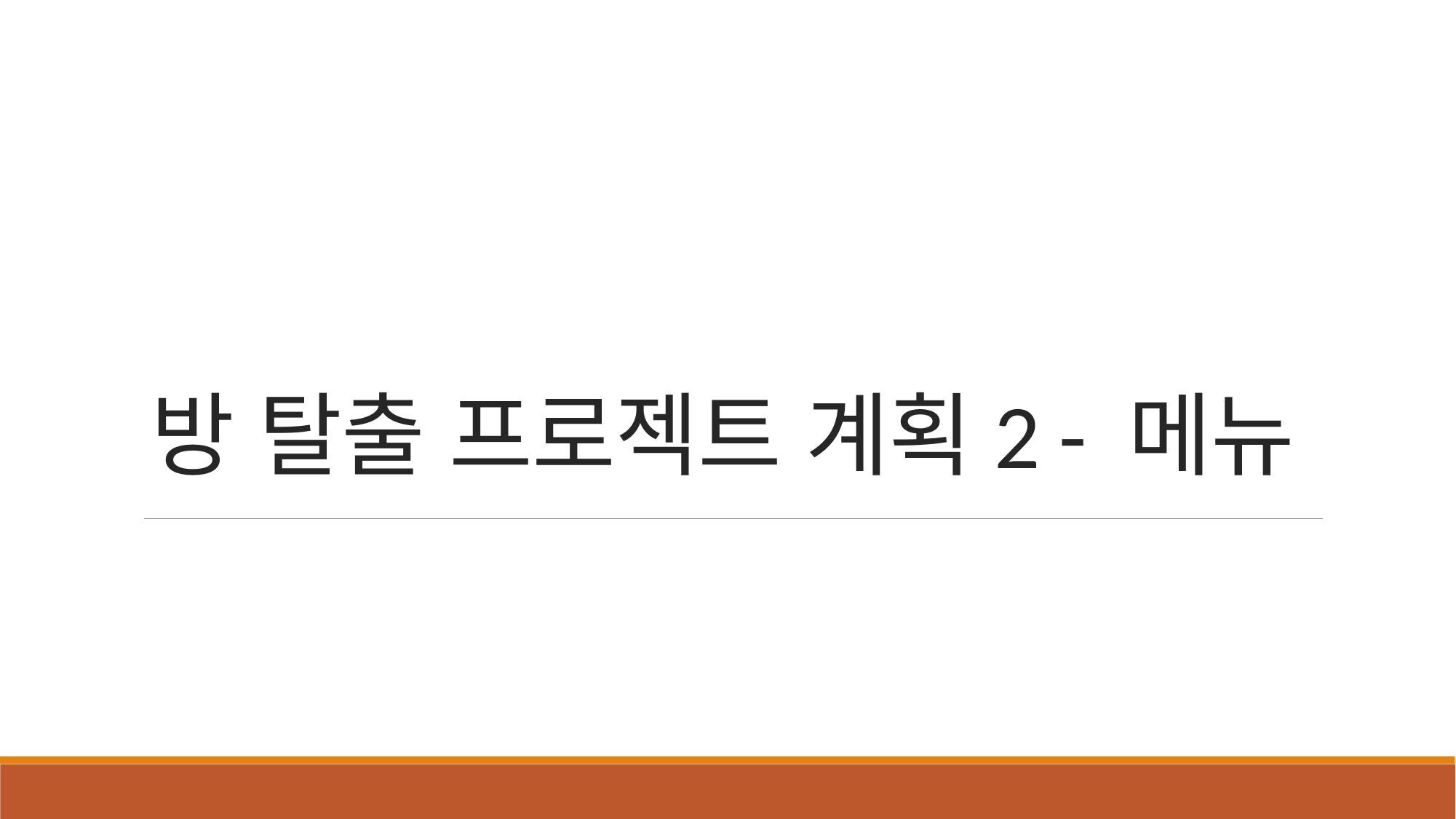

# 방 탈출 프로젝트 계획2 - 메뉴